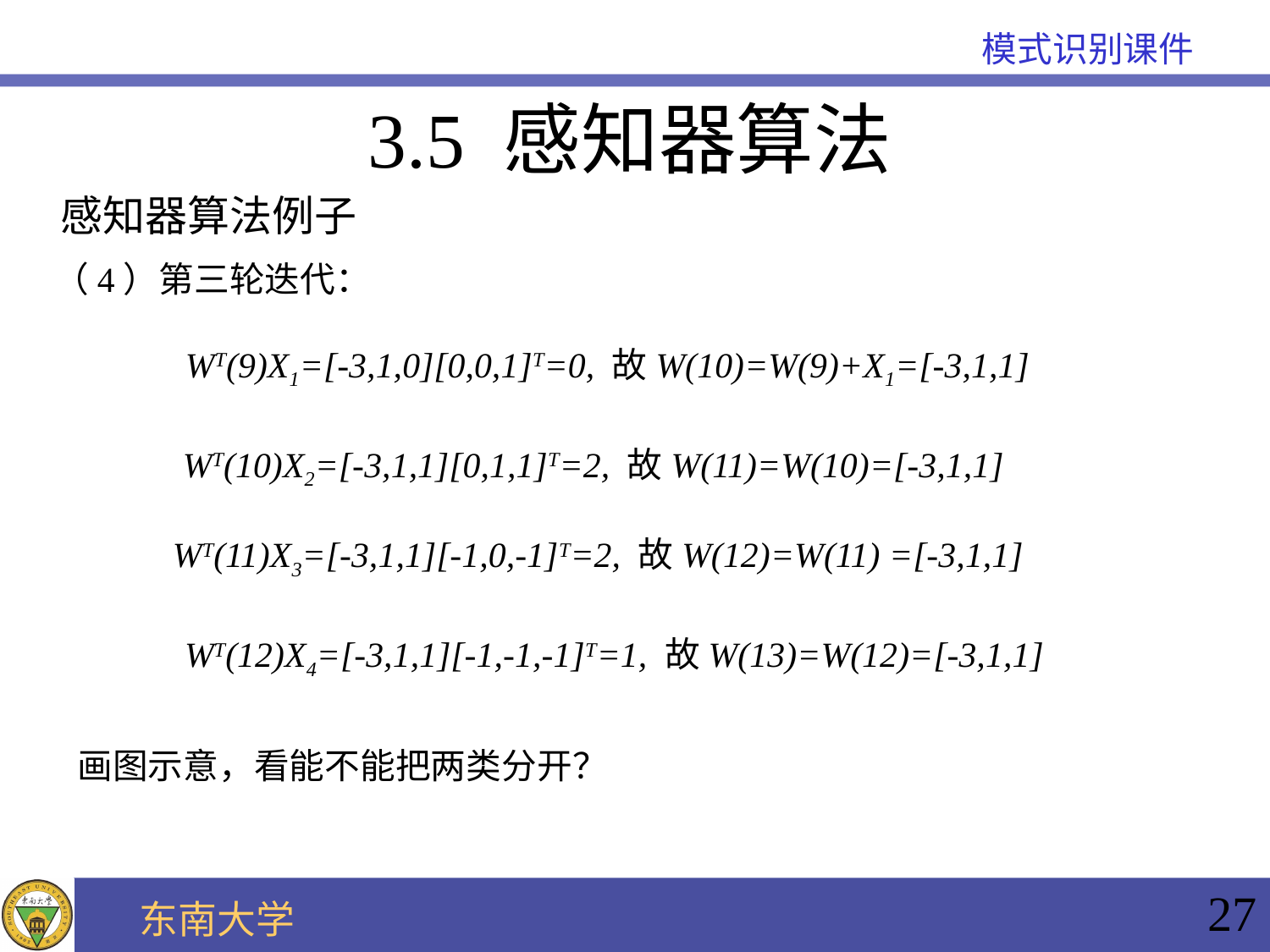

3.5 感知器算法
感知器算法例子
（4）第三轮迭代：
WT(9)X1=[-3,1,0][0,0,1]T=0, 故W(10)=W(9)+X1=[-3,1,1]
WT(10)X2=[-3,1,1][0,1,1]T=2, 故W(11)=W(10)=[-3,1,1]
WT(11)X3=[-3,1,1][-1,0,-1]T=2, 故W(12)=W(11) =[-3,1,1]
WT(12)X4=[-3,1,1][-1,-1,-1]T=1, 故W(13)=W(12)=[-3,1,1]
画图示意，看能不能把两类分开？
27